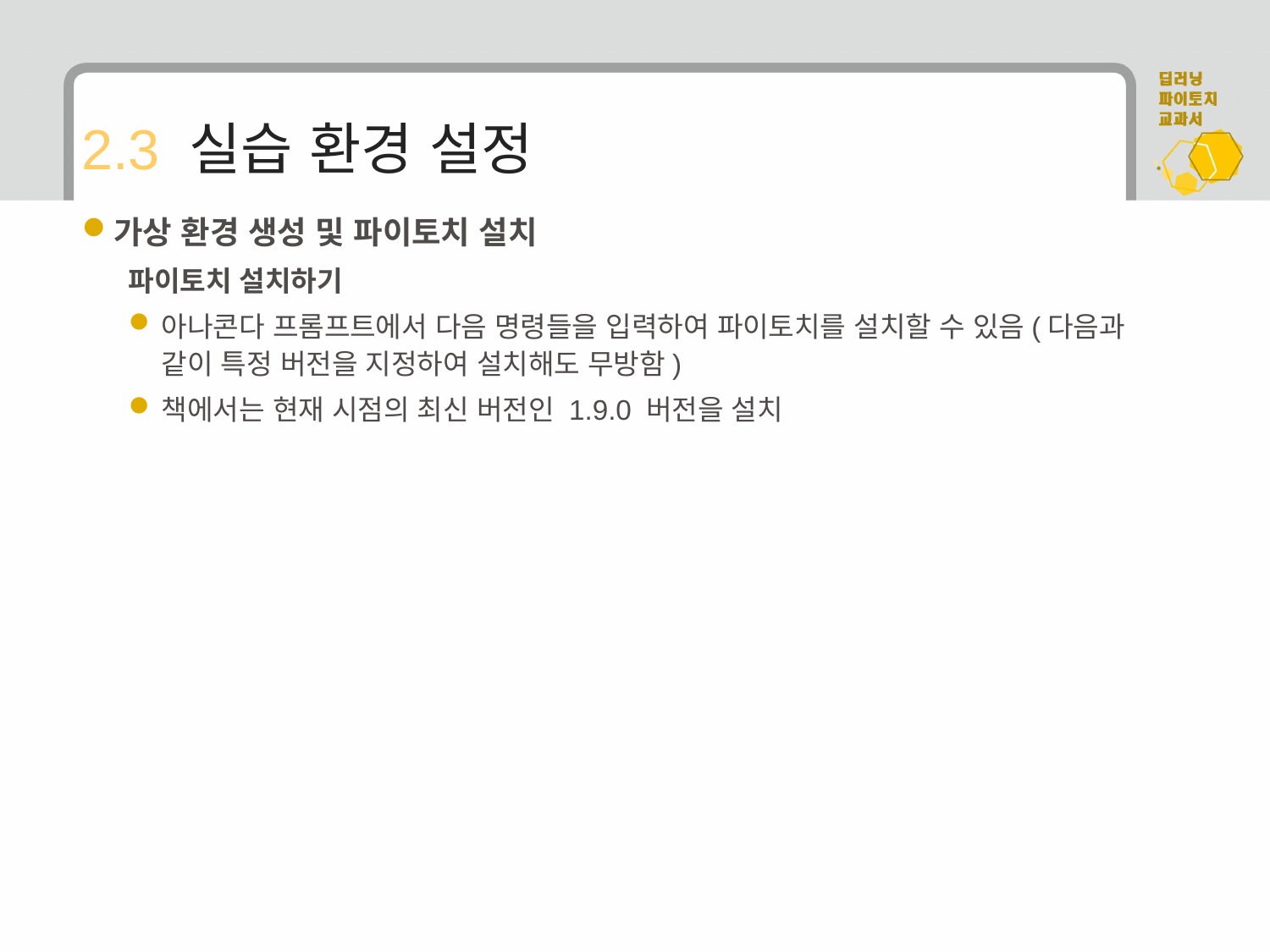

# 2.3 실습 환경 설정
가상 환경 생성 및 파이토치 설치
파이토치 설치하기
아나콘다 프롬프트에서 다음 명령들을 입력하여 파이토치를 설치할 수 있음(다음과 같이 특정 버전을 지정하여 설치해도 무방함)
책에서는 현재 시점의 최신 버전인 1.9.0 버전을 설치